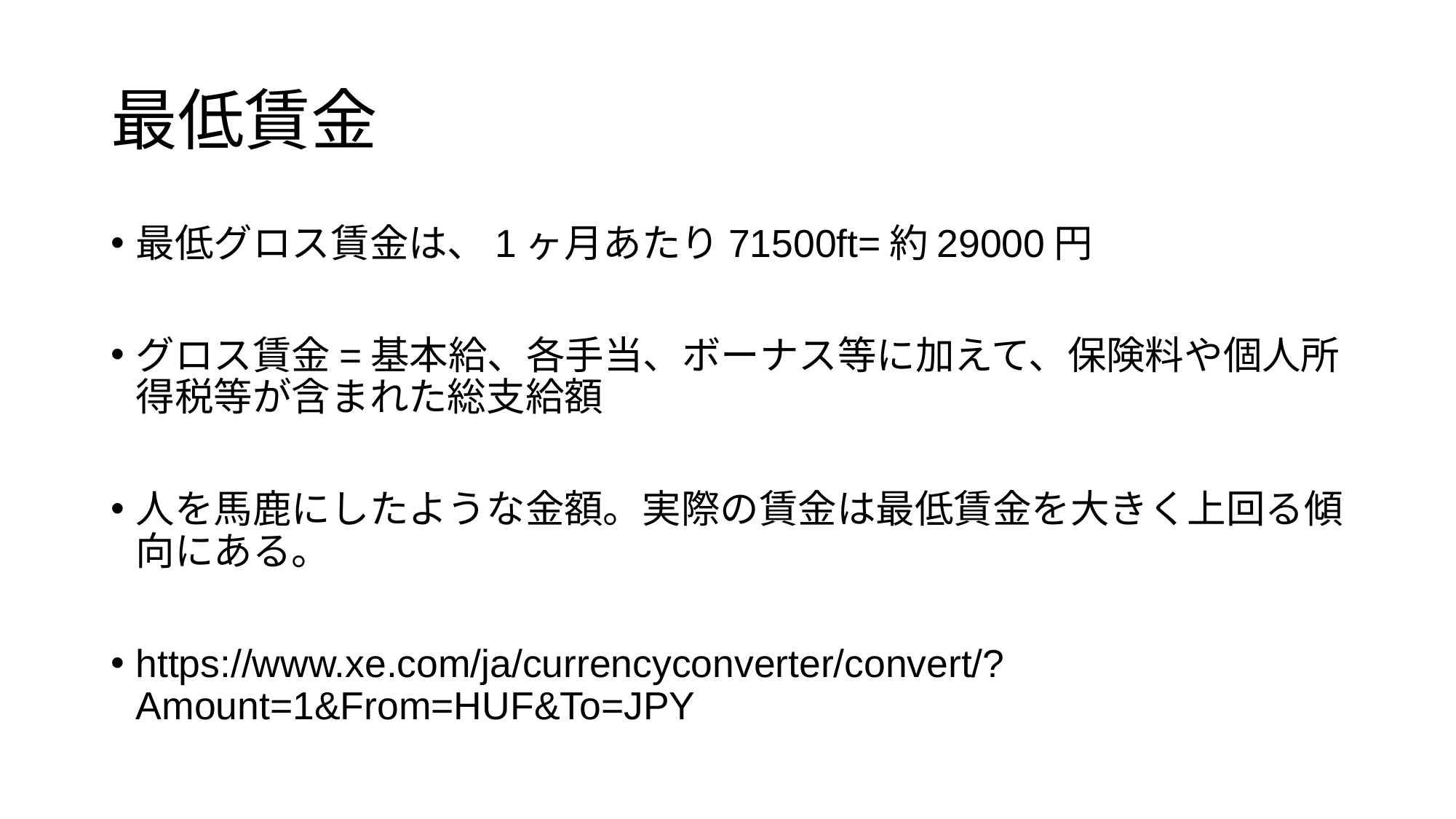

# 最低賃金
最低グロス賃金は、1ヶ月あたり71500ft=約29000円

グロス賃金=基本給、各手当、ボーナス等に加えて、保険料や個人所得税等が含まれた総支給額

人を馬鹿にしたような金額。実際の賃金は最低賃金を大きく上回る傾向にある。

https://www.xe.com/ja/currencyconverter/convert/?Amount=1&From=HUF&To=JPY